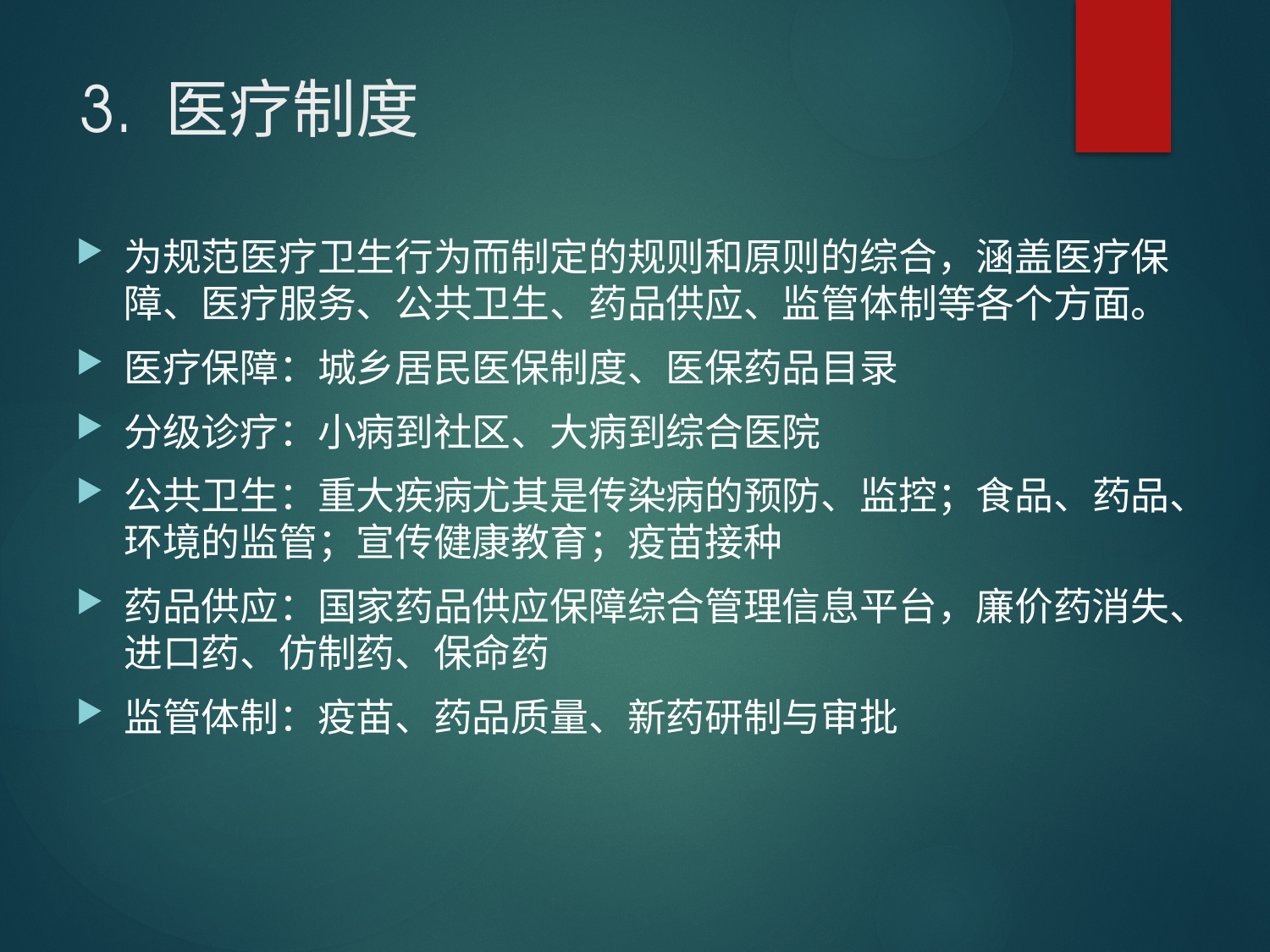

# 3. 医疗制度
为规范医疗卫生行为而制定的规则和原则的综合，涵盖医疗保障、医疗服务、公共卫生、药品供应、监管体制等各个方面。
医疗保障：城乡居民医保制度、医保药品目录
分级诊疗：小病到社区、大病到综合医院
公共卫生：重大疾病尤其是传染病的预防、监控；食品、药品、环境的监管；宣传健康教育；疫苗接种
药品供应：国家药品供应保障综合管理信息平台，廉价药消失、进口药、仿制药、保命药
监管体制：疫苗、药品质量、新药研制与审批